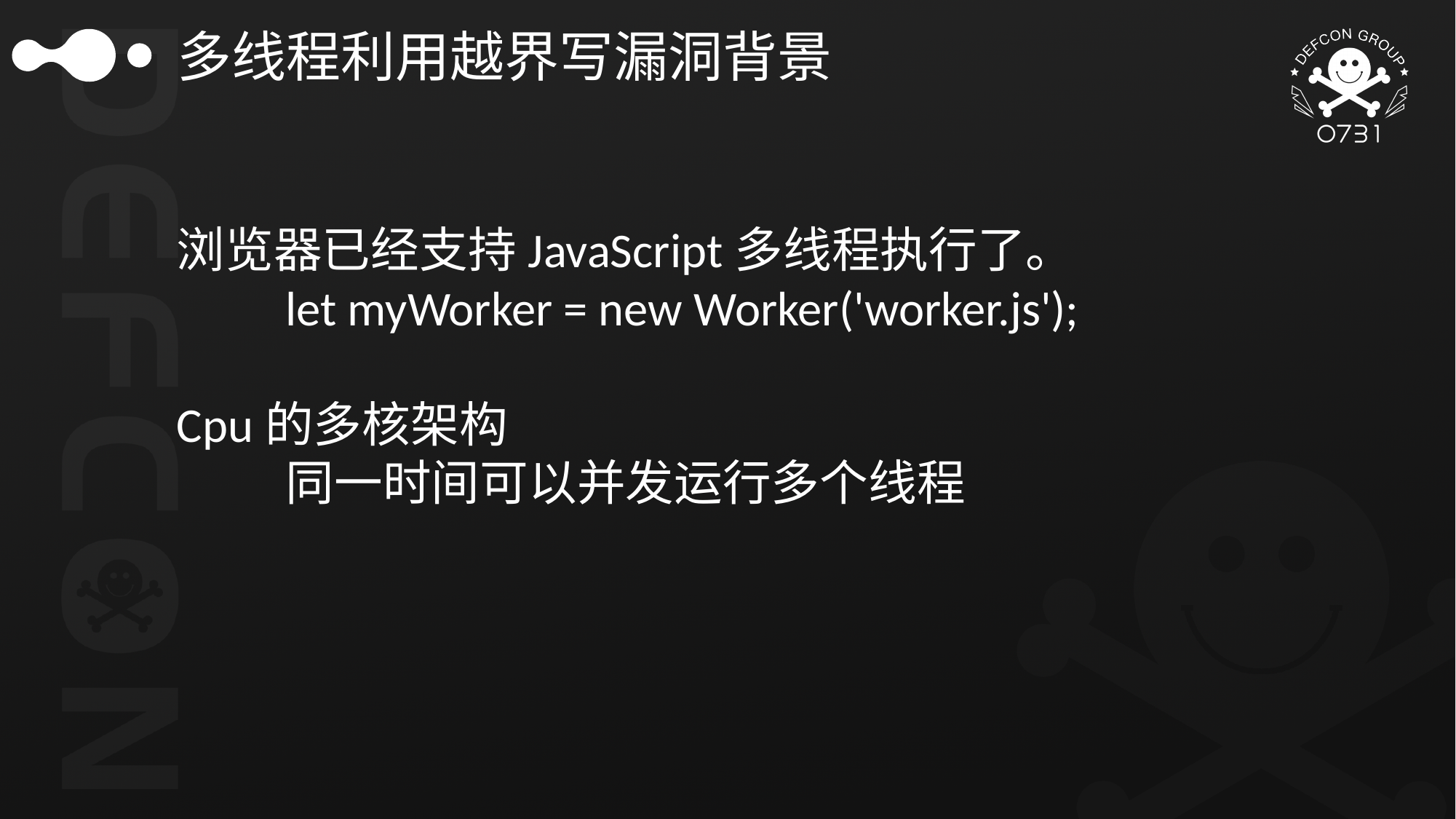

多线程利用越界写漏洞背景

浏览器已经支持JavaScript多线程执行了。
	let myWorker = new Worker('worker.js');

Cpu的多核架构
	同一时间可以并发运行多个线程